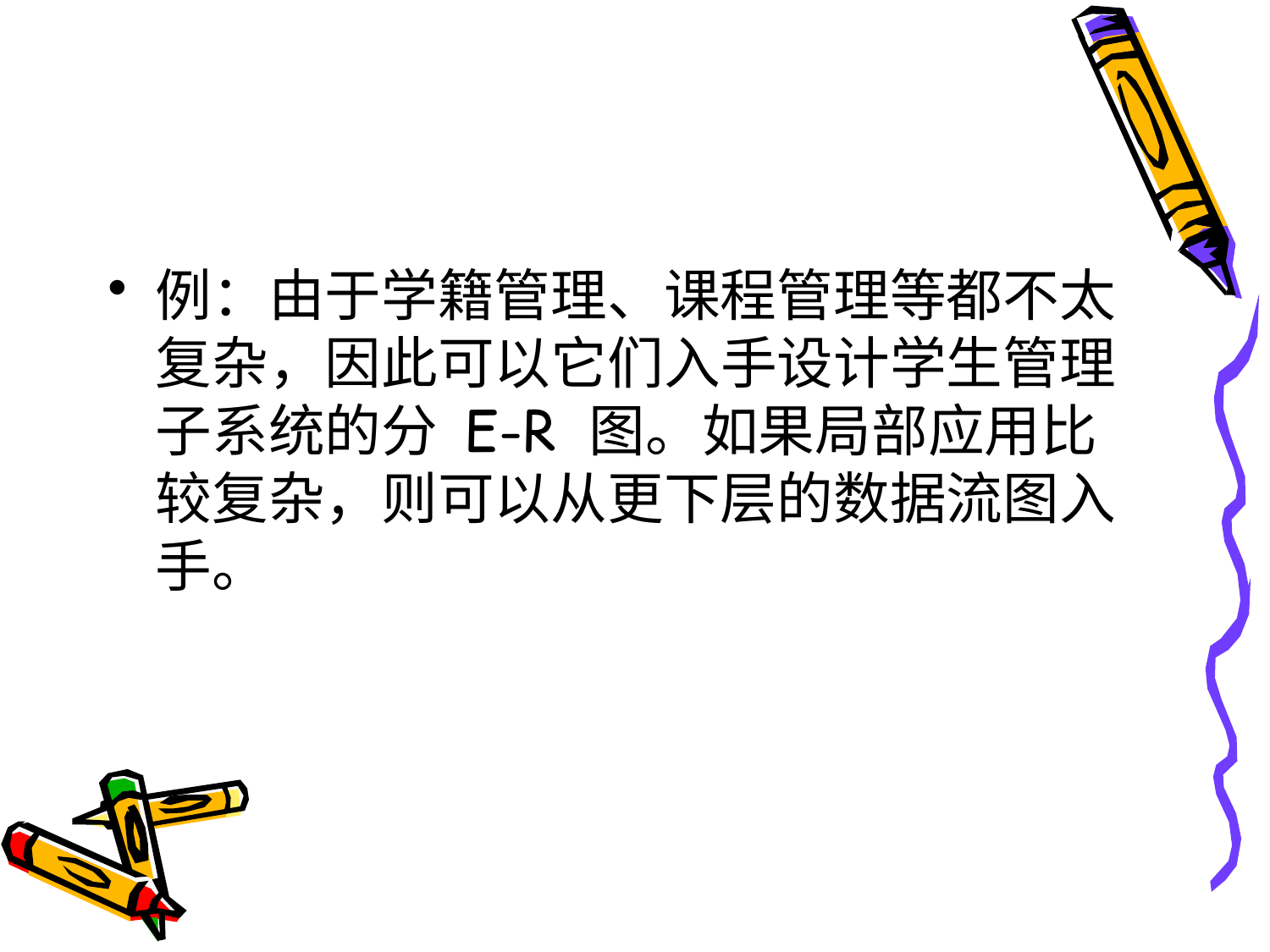

#
例：由于学籍管理、课程管理等都不太复杂，因此可以它们入手设计学生管理子系统的分 E-R 图。如果局部应用比较复杂，则可以从更下层的数据流图入手。